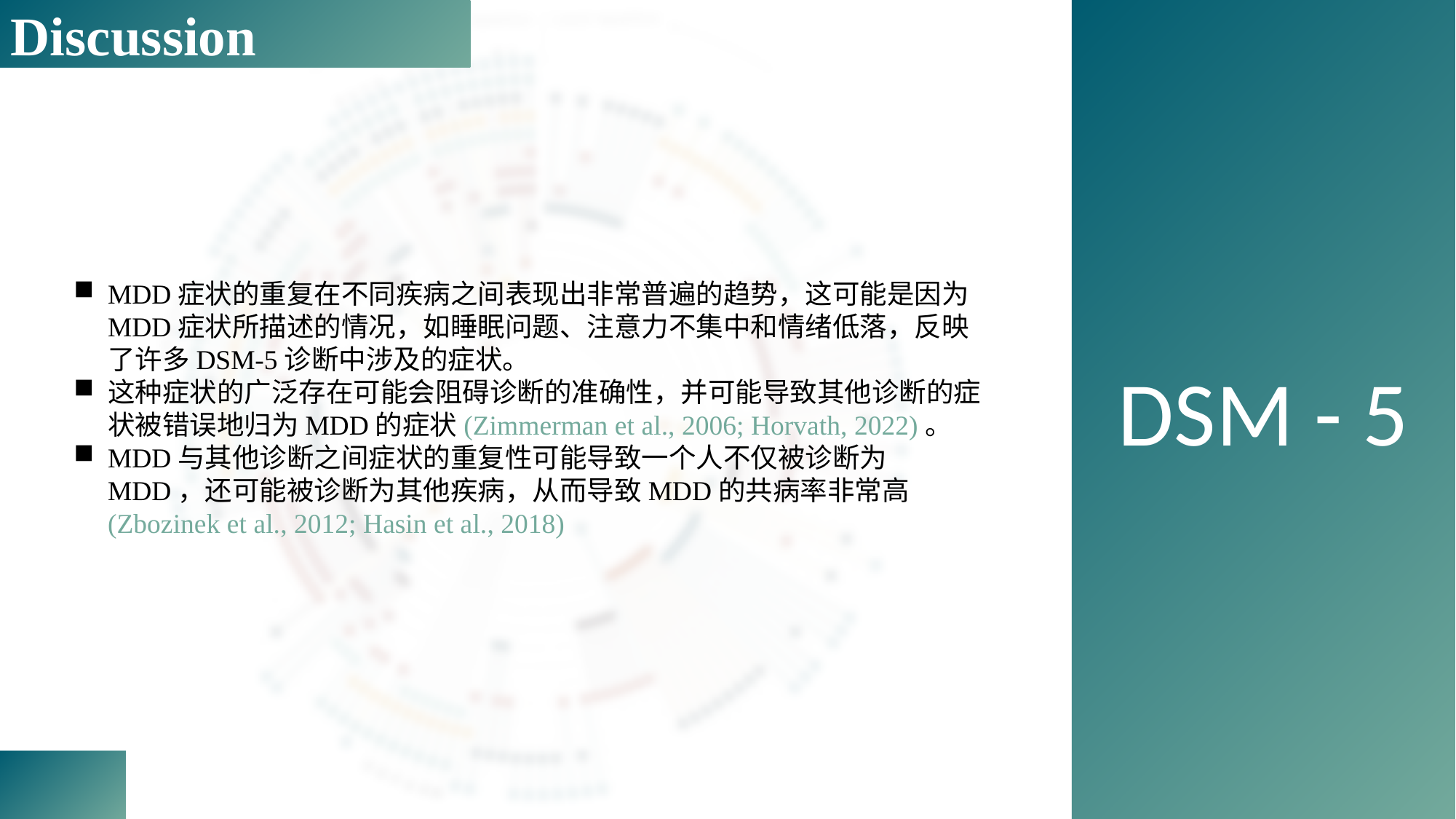

Discussion
DSM - 5
MDD症状的重复在不同疾病之间表现出非常普遍的趋势，这可能是因为MDD症状所描述的情况，如睡眠问题、注意力不集中和情绪低落，反映了许多DSM-5诊断中涉及的症状。
这种症状的广泛存在可能会阻碍诊断的准确性，并可能导致其他诊断的症状被错误地归为MDD的症状(Zimmerman et al., 2006; Horvath, 2022)。
MDD与其他诊断之间症状的重复性可能导致一个人不仅被诊断为MDD，还可能被诊断为其他疾病，从而导致MDD的共病率非常高 (Zbozinek et al., 2012; Hasin et al., 2018)